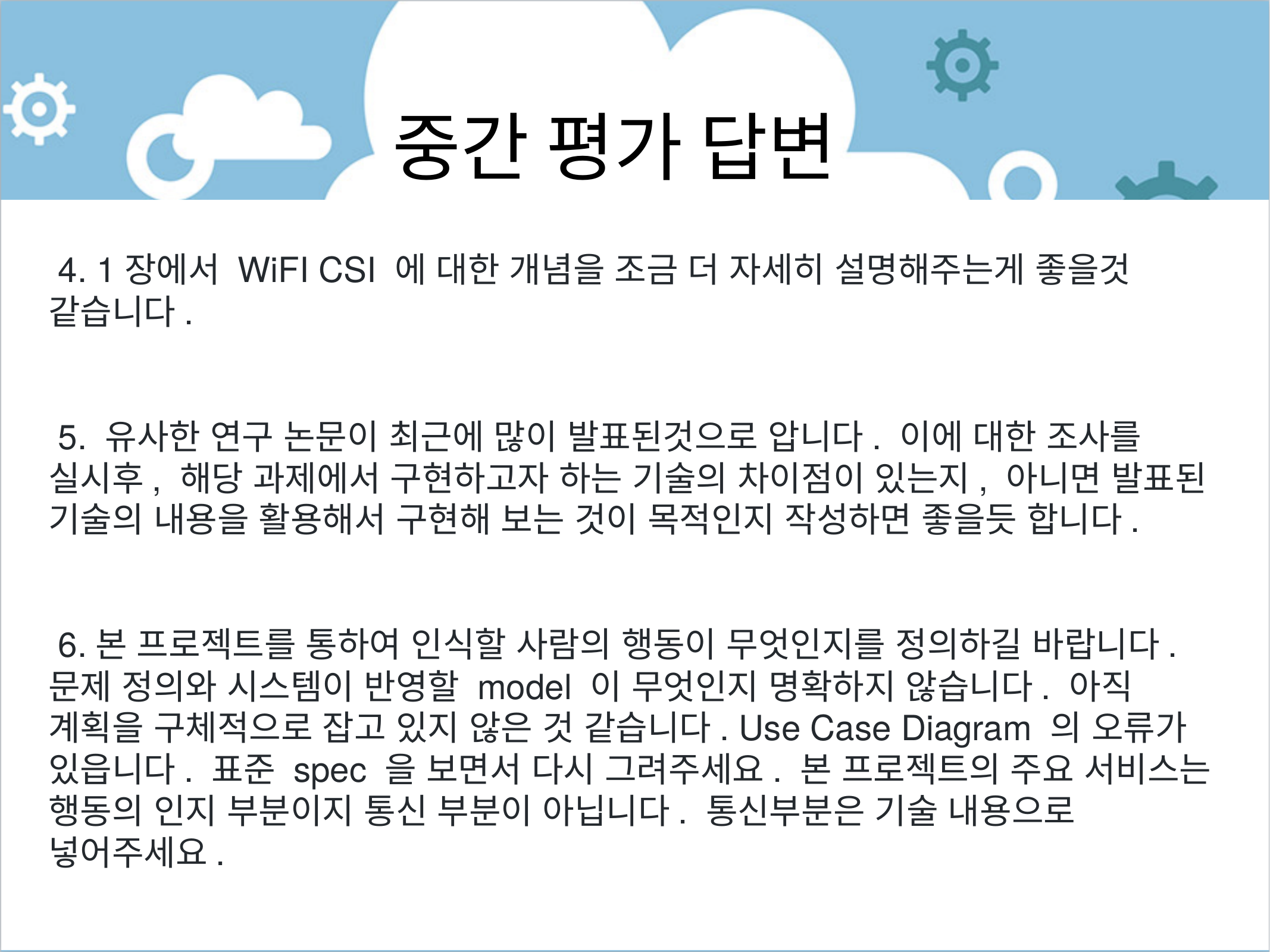

# 중간 평가 답변
 4. 1장에서 WiFI CSI 에 대한 개념을 조금 더 자세히 설명해주는게 좋을것 같습니다.

 5. 유사한 연구 논문이 최근에 많이 발표된것으로 압니다. 이에 대한 조사를 실시후, 해당 과제에서 구현하고자 하는 기술의 차이점이 있는지, 아니면 발표된 기술의 내용을 활용해서 구현해 보는 것이 목적인지 작성하면 좋을듯 합니다.

 6.본 프로젝트를 통하여 인식할 사람의 행동이 무엇인지를 정의하길 바랍니다. 문제 정의와 시스템이 반영할 model 이 무엇인지 명확하지 않습니다. 아직 계획을 구체적으로 잡고 있지 않은 것 같습니다. Use Case Diagram 의 오류가 있읍니다. 표준 spec 을 보면서 다시 그려주세요. 본 프로젝트의 주요 서비스는 행동의 인지 부분이지 통신 부분이 아닙니다. 통신부분은 기술 내용으로 넣어주세요.